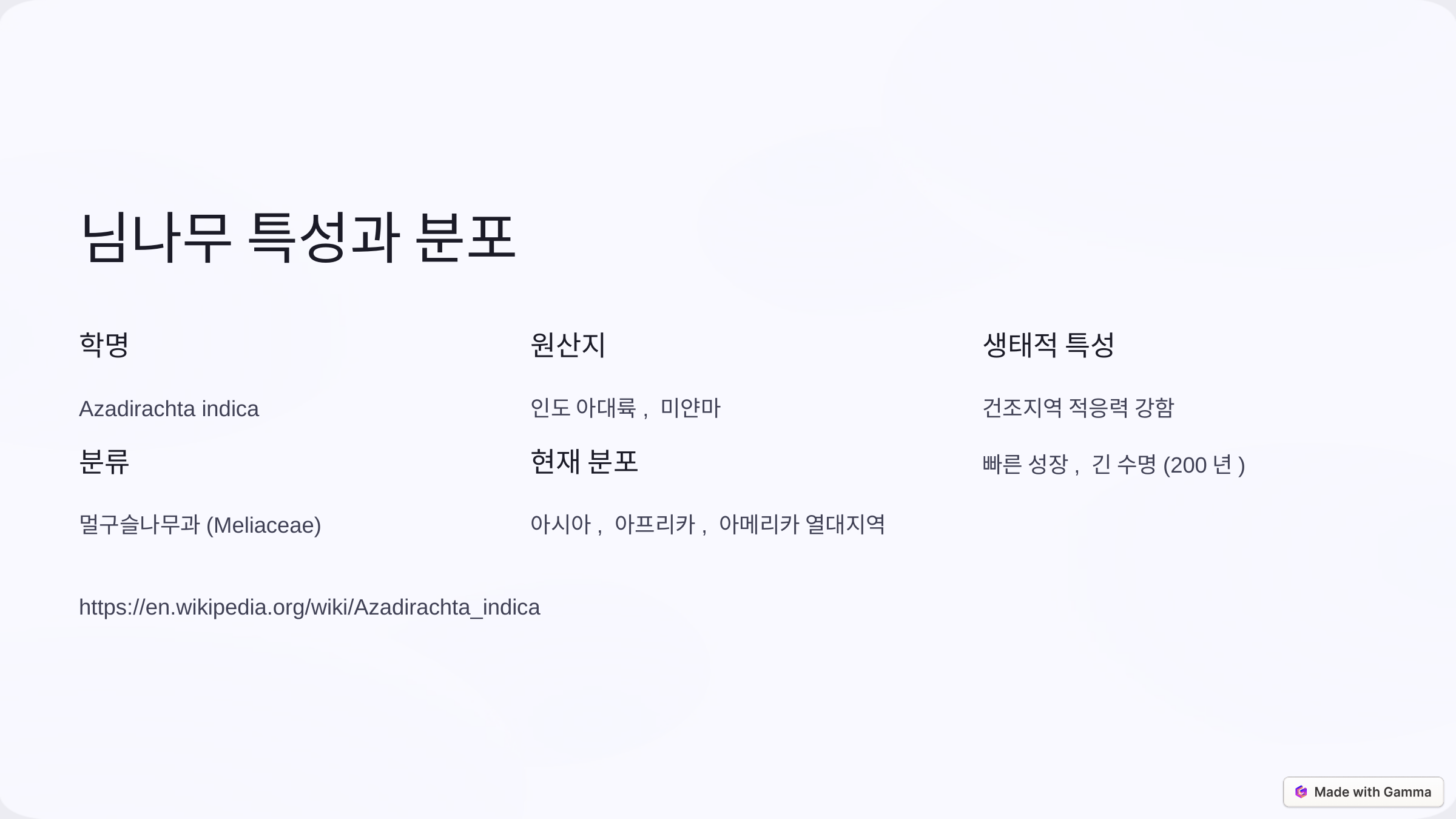

님나무 특성과 분포
학명
원산지
생태적 특성
Azadirachta indica
인도 아대륙, 미얀마
건조지역 적응력 강함
빠른 성장, 긴 수명(200년)
분류
현재 분포
멀구슬나무과(Meliaceae)
아시아, 아프리카, 아메리카 열대지역
https://en.wikipedia.org/wiki/Azadirachta_indica